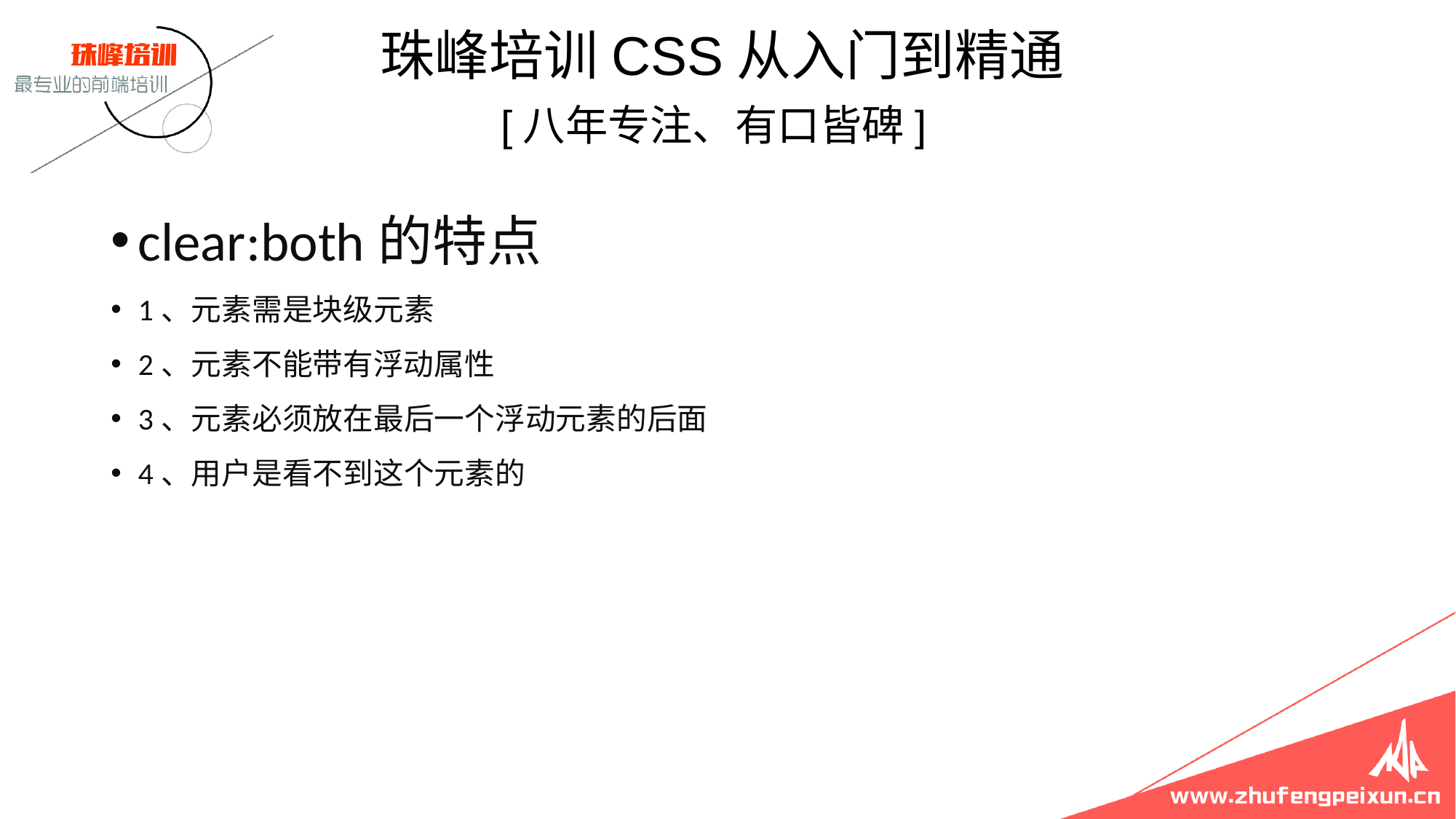

珠峰培训CSS从入门到精通
        [八年专注、有口皆碑]
clear:both的特点
1、元素需是块级元素
2、元素不能带有浮动属性
3、元素必须放在最后一个浮动元素的后面
4、用户是看不到这个元素的